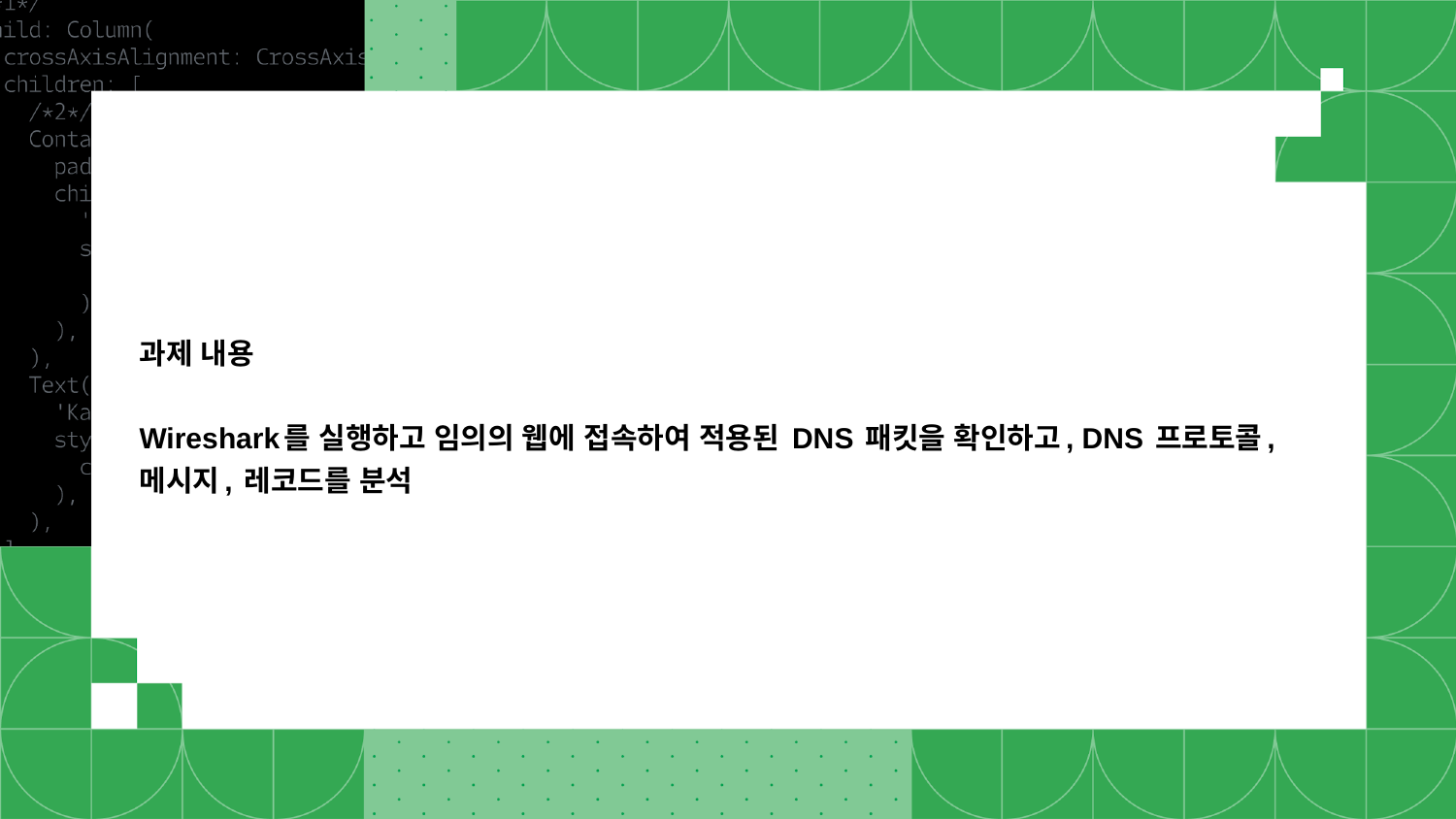

# 과제 내용 Wireshark를 실행하고 임의의 웹에 접속하여 적용된 DNS 패킷을 확인하고, DNS 프로토콜, 메시지, 레코드를 분석